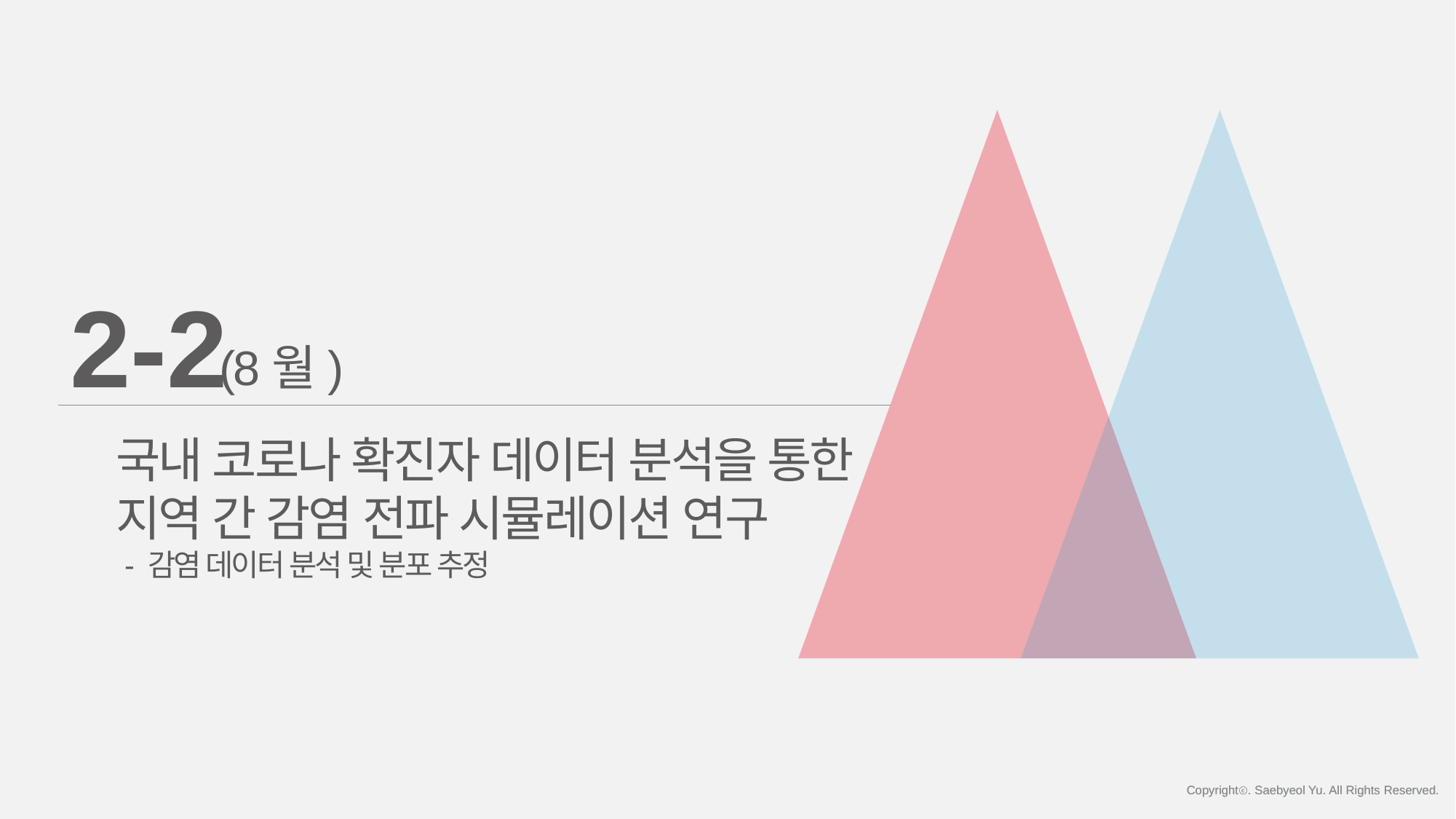

2-2
(8월)
국내 코로나 확진자 데이터 분석을 통한
지역 간 감염 전파 시뮬레이션 연구
 - 감염 데이터 분석 및 분포 추정
Copyrightⓒ. Saebyeol Yu. All Rights Reserved.